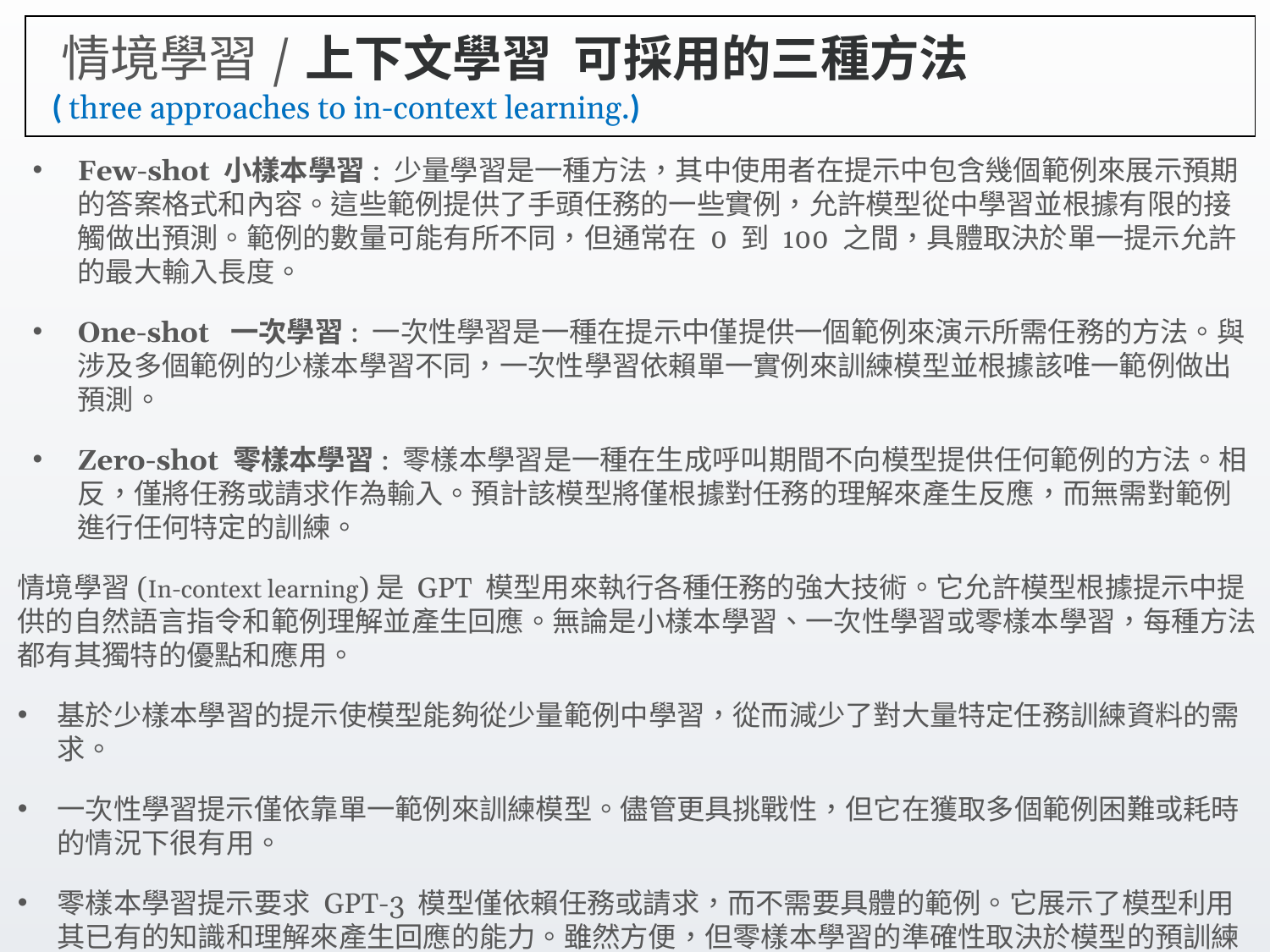

# 情境學習/上下文學習  可採用的三種方法 ( three approaches to in-context learning.)
Few-shot 小樣本學習: 少量學習是一種方法，其中使用者在提示中包含幾個範例來展示預期的答案格式和內容。這些範例提供了手頭任務的一些實例，允許模型從中學習並根據有限的接觸做出預測。範例的數量可能有所不同，但通常在 0 到 100 之間，具體取決於單一提示允許的最大輸入長度。
One-shot  一次學習: 一次性學習是一種在提示中僅提供一個範例來演示所需任務的方法。與涉及多個範例的少樣本學習不同，一次性學習依賴單一實例來訓練模型並根據該唯一範例做出預測。
Zero-shot 零樣本學習: 零樣本學習是一種在生成呼叫期間不向模型提供任何範例的方法。相反，僅將任務或請求作為輸入。預計該模型將僅根據對任務的理解來產生反應，而無需對範例進行任何特定的訓練。
情境學習(In-context learning)是 GPT 模型用來執行各種任務的強大技術。它允許模型根據提示中提供的自然語言指令和範例理解並產生回應。無論是小樣本學習、一次性學習或零樣本學習，每種方法都有其獨特的優點和應用。
基於少樣本學習的提示使模型能夠從少量範例中學習，從而減少了對大量特定任務訓練資料的需求。
一次性學習提示僅依靠單一範例來訓練模型。儘管更具挑戰性，但它在獲取多個範例困難或耗時的情況下很有用。
零樣本學習提示要求 GPT-3 模型僅依賴任務或請求，而不需要具體的範例。它展示了模型利用其已有的知識和理解來產生回應的能力。雖然方便，但零樣本學習的準確性取決於模型的預訓練和任務的複雜性。